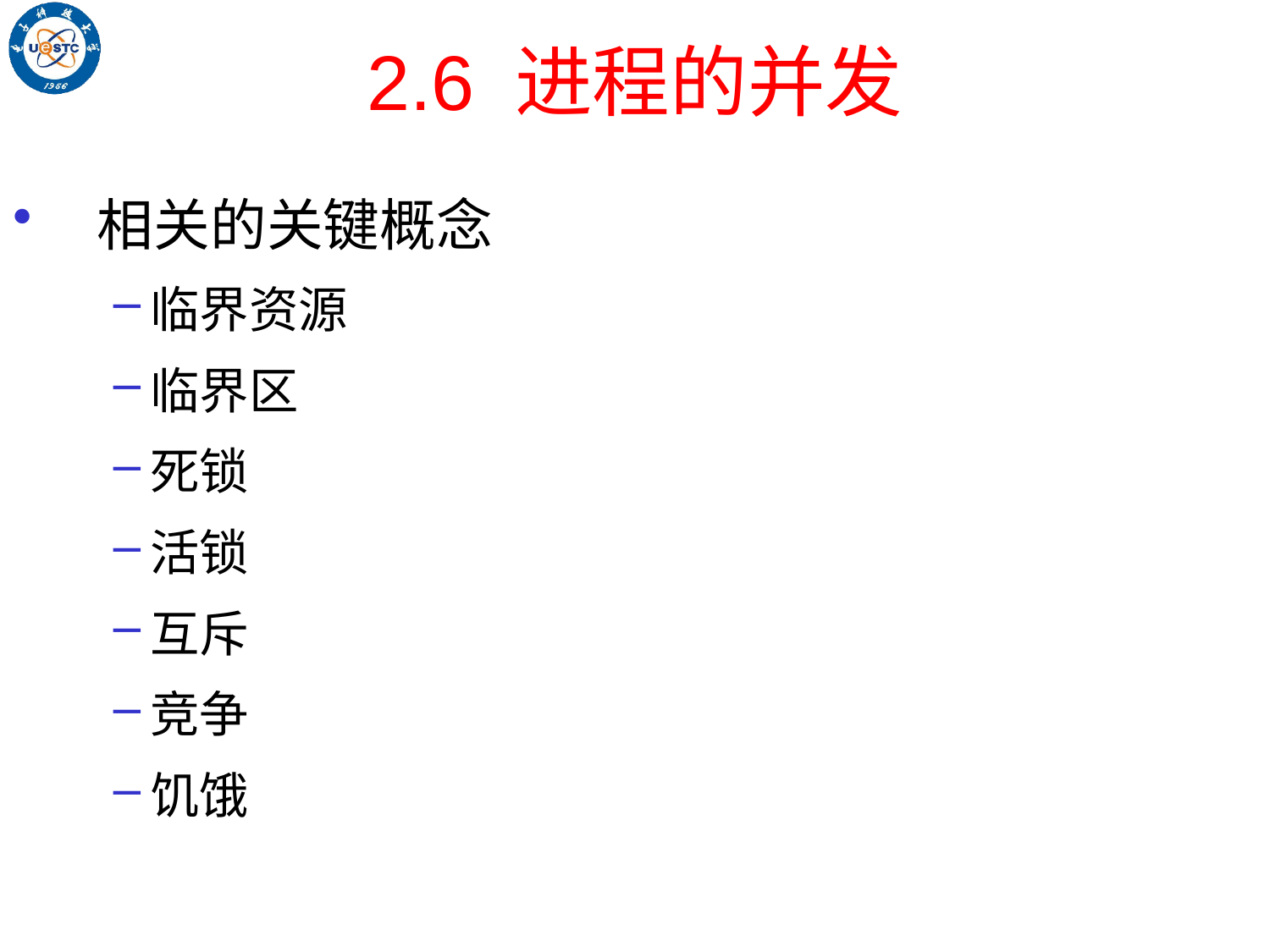

# 2.6 进程的并发
相关的关键概念
临界资源
临界区
死锁
活锁
互斥
竞争
饥饿